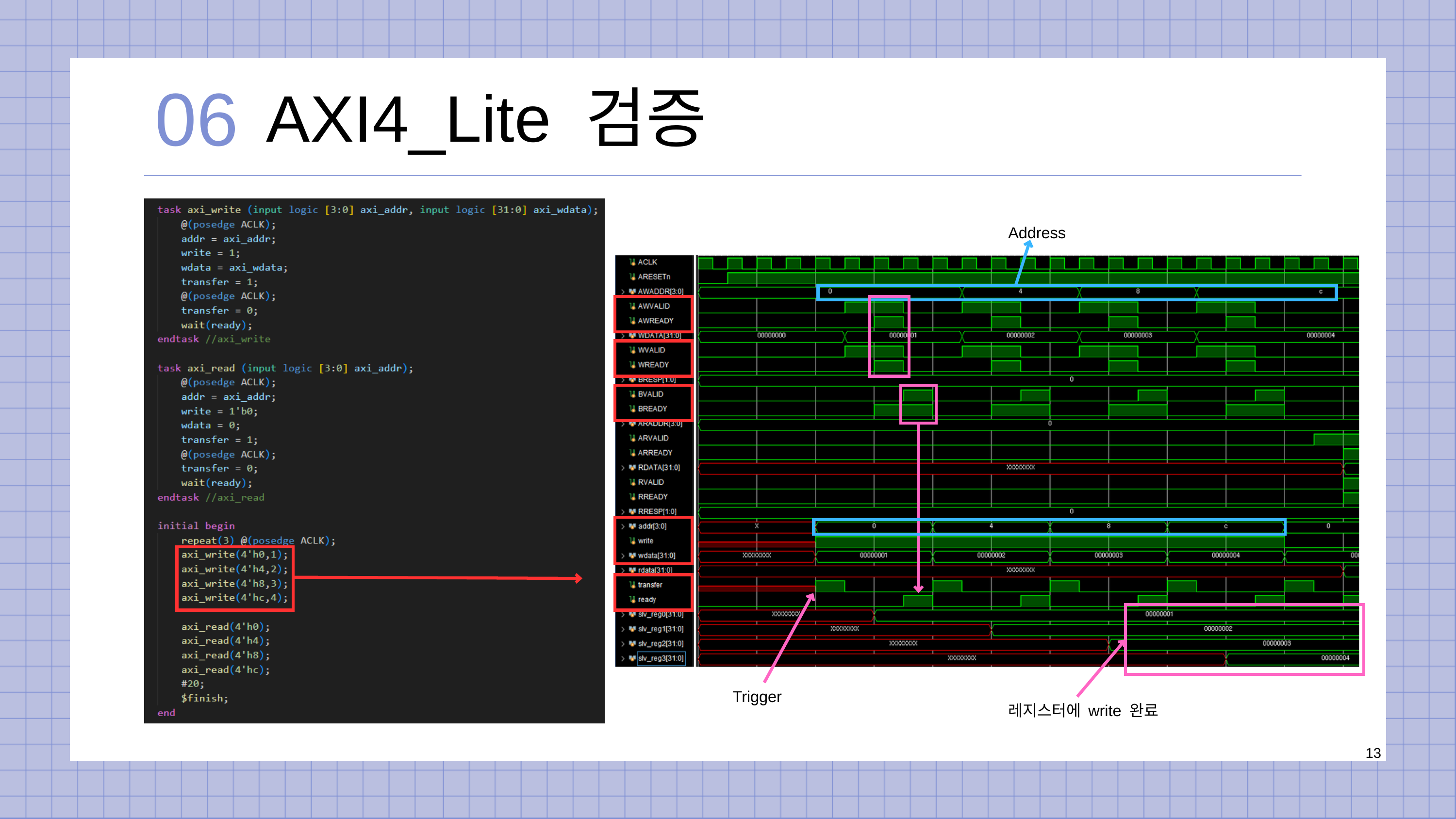

06

AXI4_Lite 검증

Address

Trigger
레지스터에 write 완료
13